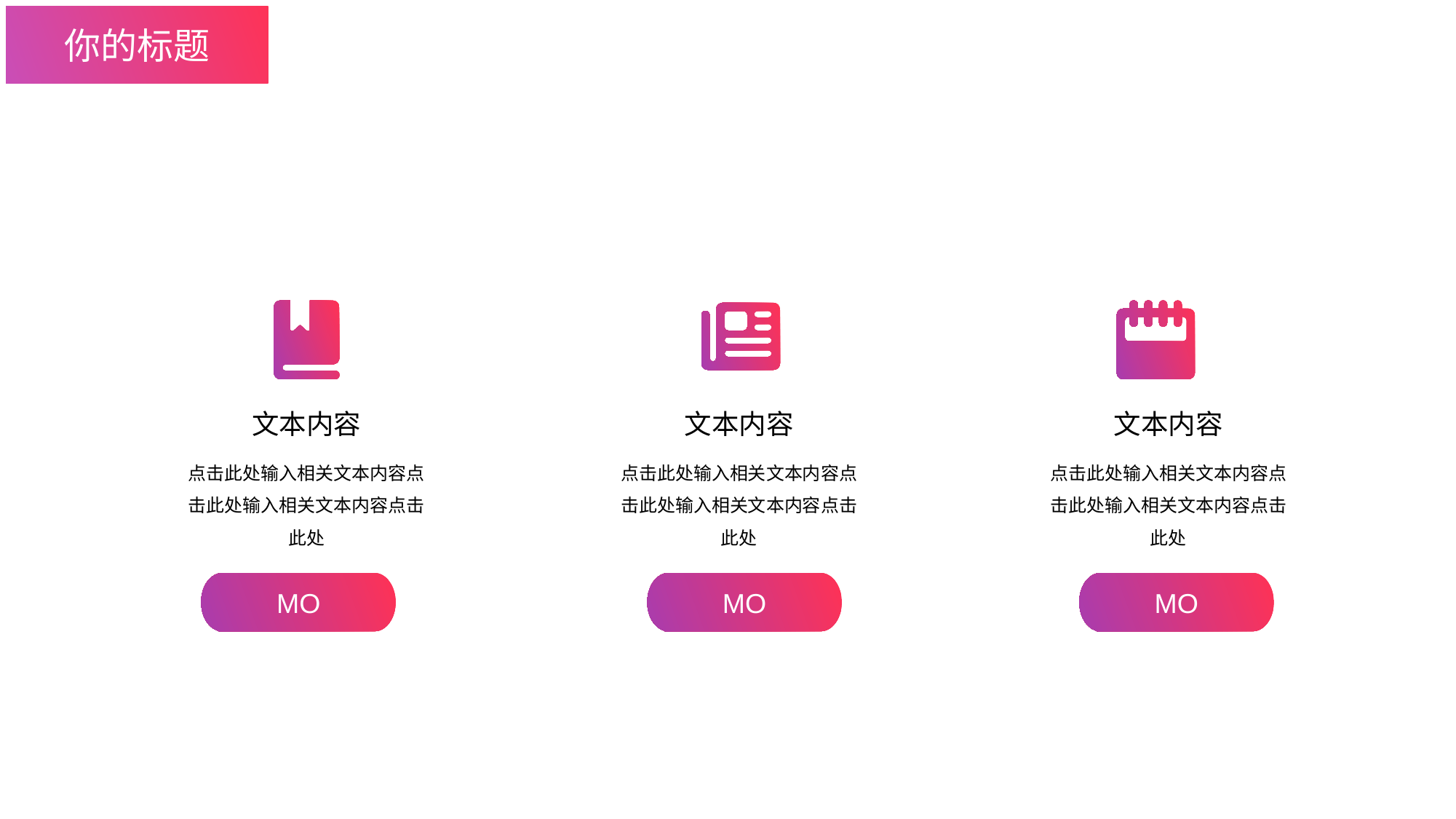

你的标题

文本内容
文本内容
文本内容
点击此处输入相关文本内容点击此处输入相关文本内容点击此处
点击此处输入相关文本内容点击此处输入相关文本内容点击此处
点击此处输入相关文本内容点击此处输入相关文本内容点击此处
MO
MO
MO